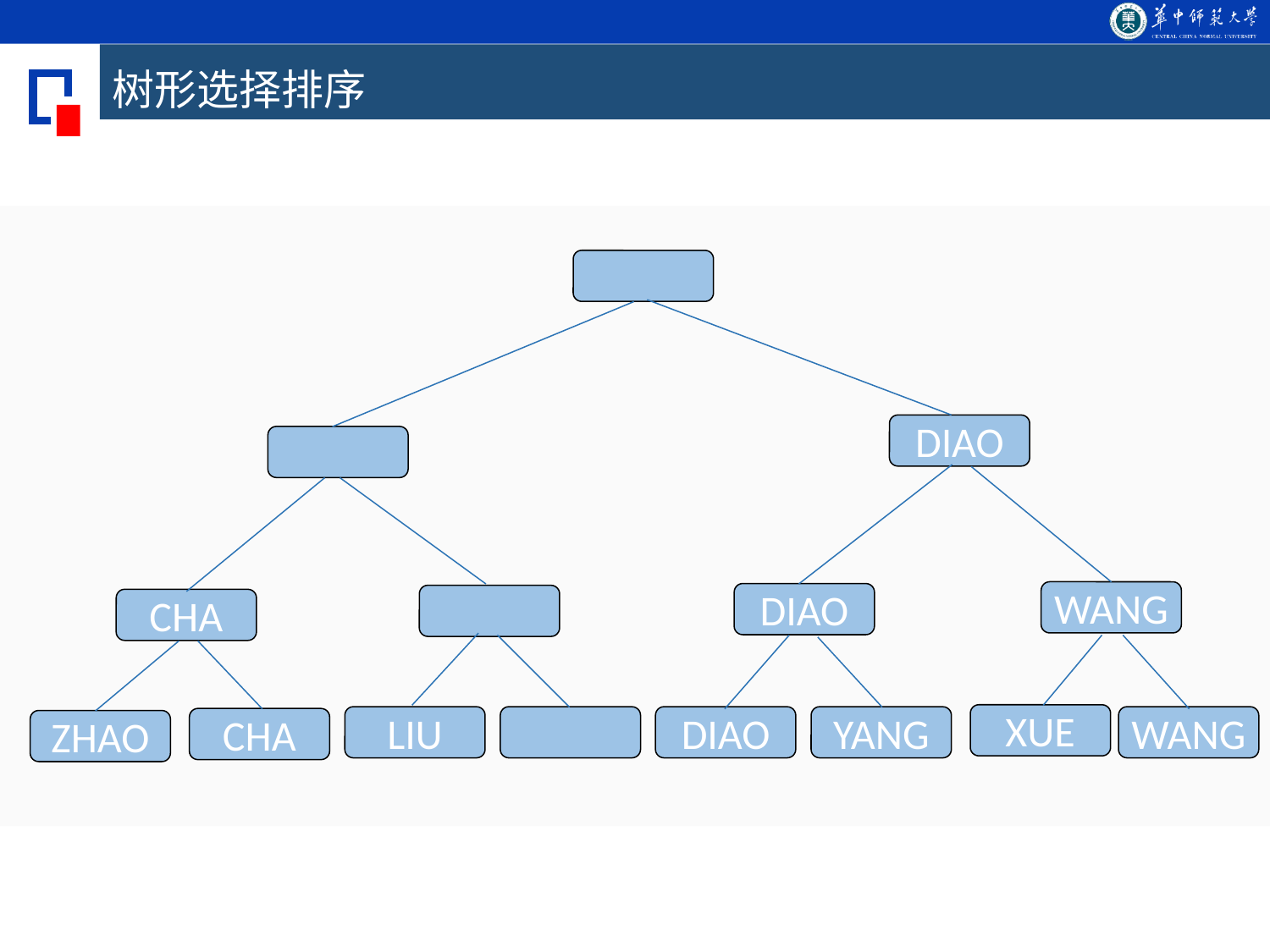

树形选择排序

DIAO

WANG
DIAO

CHA

XUE
LIU

DIAO
YANG
WANG
CHA
ZHAO